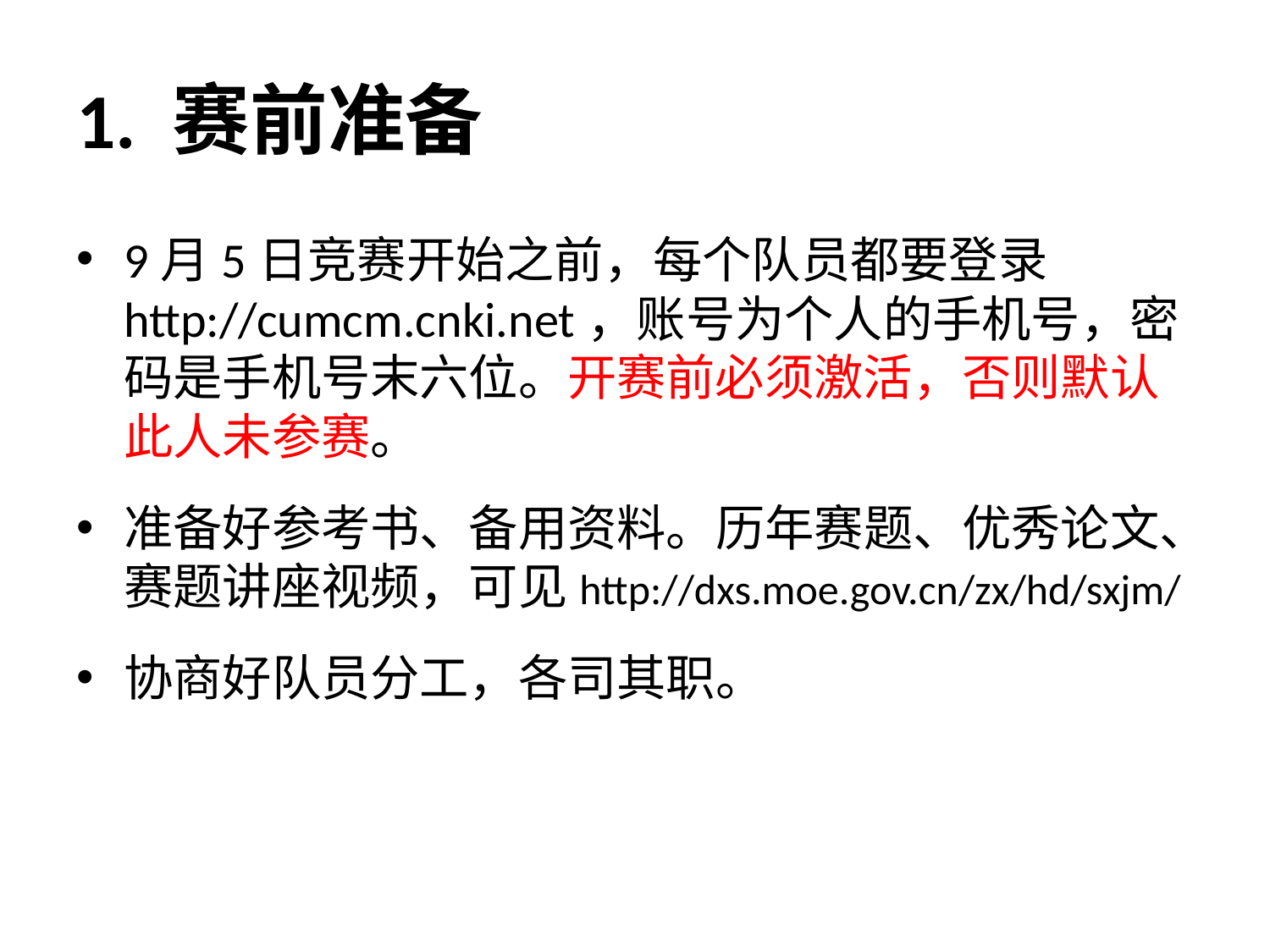

# 1. 赛前准备
9月5日竞赛开始之前，每个队员都要登录http://cumcm.cnki.net，账号为个人的手机号，密码是手机号末六位。开赛前必须激活，否则默认此人未参赛。
准备好参考书、备用资料。历年赛题、优秀论文、赛题讲座视频，可见http://dxs.moe.gov.cn/zx/hd/sxjm/
协商好队员分工，各司其职。